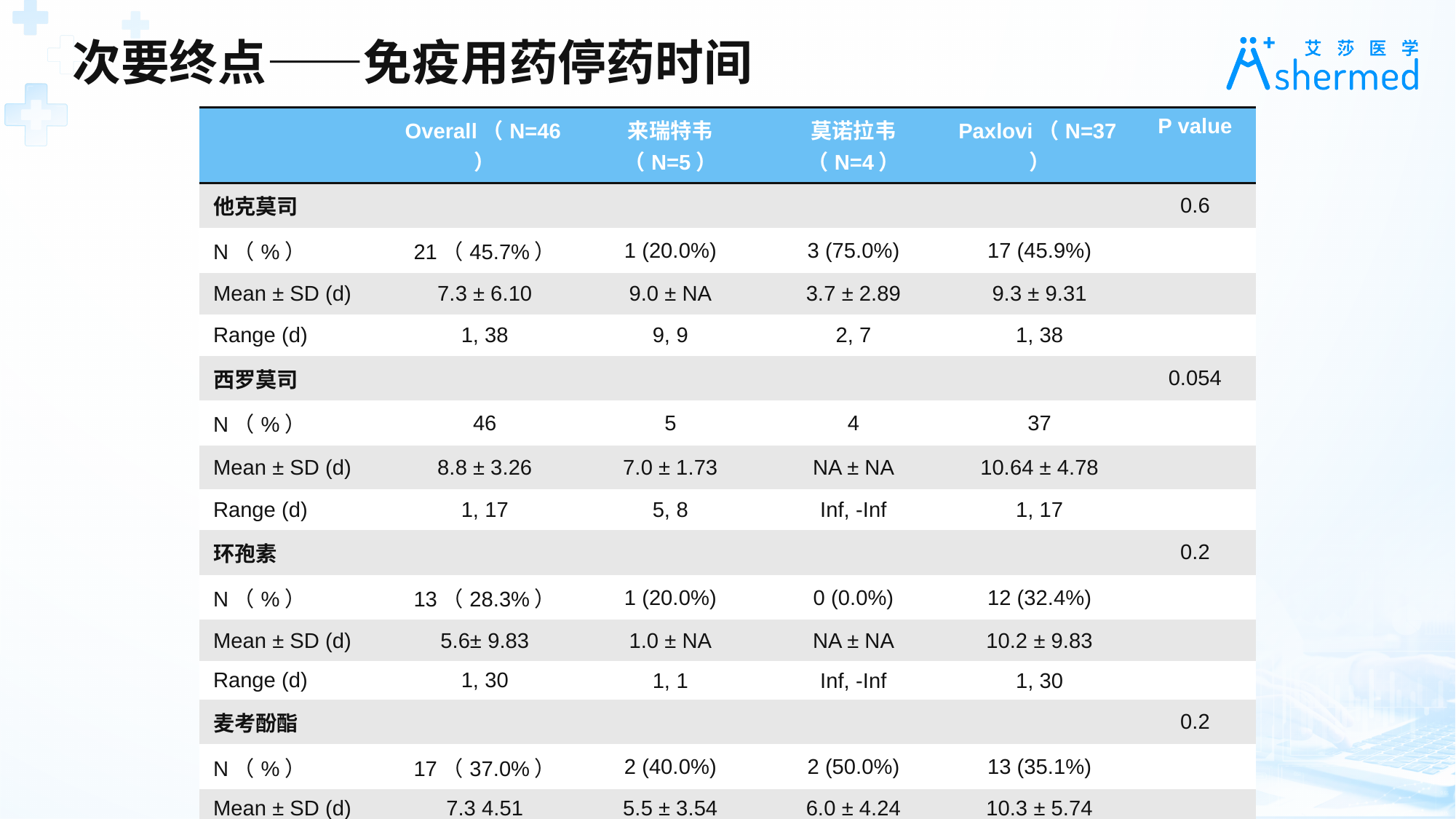

次要终点——免疫用药停药时间
|  | Overall（N=46） | 来瑞特韦（N=5） | 莫诺拉韦（N=4） | Paxlovi（N=37） | P value |
| --- | --- | --- | --- | --- | --- |
| 他克莫司 |  |  |  |  | 0.6 |
| N（%） | 21（45.7%） | 1 (20.0%) | 3 (75.0%) | 17 (45.9%) |  |
| Mean ± SD (d) | 7.3 ± 6.10 | 9.0 ± NA | 3.7 ± 2.89 | 9.3 ± 9.31 |  |
| Range (d) | 1, 38 | 9, 9 | 2, 7 | 1, 38 |  |
| 西罗莫司 |  |  |  |  | 0.054 |
| N（%） | 46 | 5 | 4 | 37 |  |
| Mean ± SD (d) | 8.8 ± 3.26 | 7.0 ± 1.73 | NA ± NA | 10.64 ± 4.78 |  |
| Range (d) | 1, 17 | 5, 8 | Inf, -Inf | 1, 17 |  |
| 环孢素 |  |  |  |  | 0.2 |
| N（%） | 13（28.3%） | 1 (20.0%) | 0 (0.0%) | 12 (32.4%) |  |
| Mean ± SD (d) | 5.6± 9.83 | 1.0 ± NA | NA ± NA | 10.2 ± 9.83 |  |
| Range (d) | 1, 30 | 1, 1 | Inf, -Inf | 1, 30 |  |
| 麦考酚酯 |  |  |  |  | 0.2 |
| N（%） | 17（37.0%） | 2 (40.0%) | 2 (50.0%) | 13 (35.1%) |  |
| Mean ± SD (d) | 7.3 4.51 | 5.5 ± 3.54 | 6.0 ± 4.24 | 10.3 ± 5.74 |  |
| Range (d) | 1, 19 | 3, 8 | 3, 9 | 1, 19 |  |